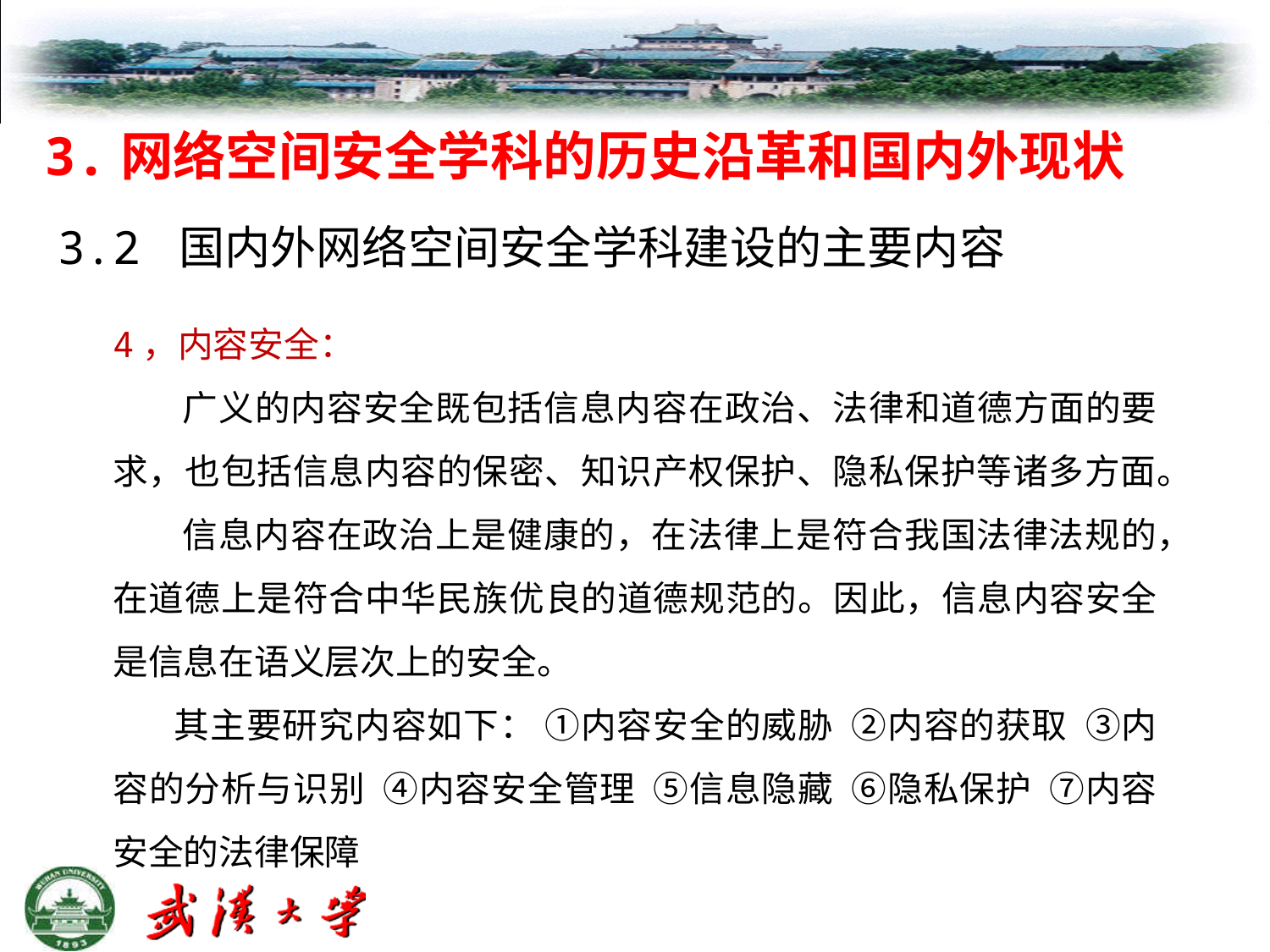

# 3.网络空间安全学科的历史沿革和国内外现状
3.2 国内外网络空间安全学科建设的主要内容
4，内容安全：
       广义的内容安全既包括信息内容在政治、法律和道德方面的要求，也包括信息内容的保密、知识产权保护、隐私保护等诸多方面。
       信息内容在政治上是健康的，在法律上是符合我国法律法规的，在道德上是符合中华民族优良的道德规范的。因此，信息内容安全是信息在语义层次上的安全。
      其主要研究内容如下： ①内容安全的威胁  ②内容的获取  ③内容的分析与识别  ④内容安全管理  ⑤信息隐藏  ⑥隐私保护  ⑦内容安全的法律保障